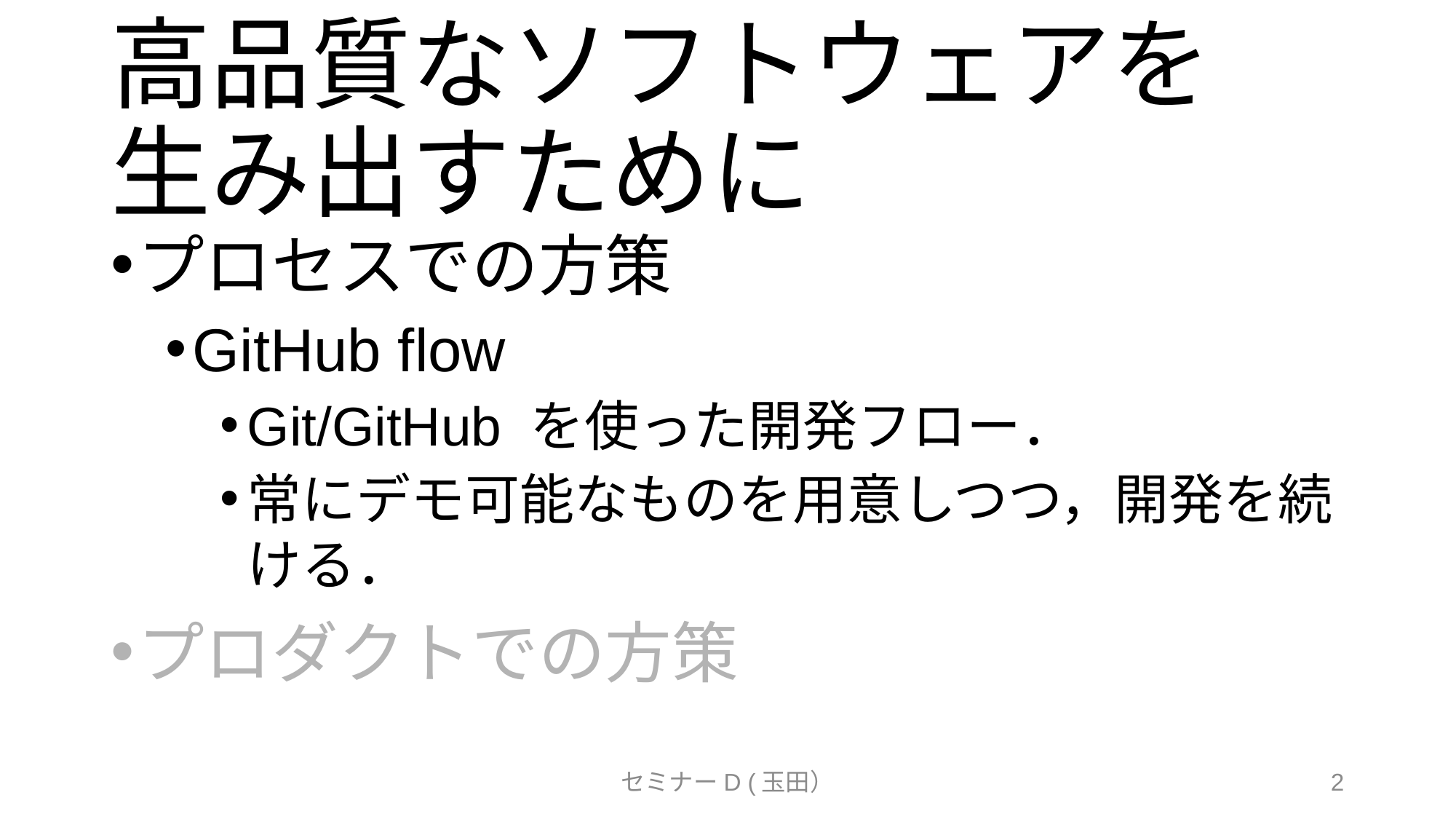

# 高品質なソフトウェアを 生み出すために
プロセスでの方策
GitHub flow
Git/GitHub を使った開発フロー．
常にデモ可能なものを用意しつつ，開発を続ける．
プロダクトでの方策

セミナーD (玉田）
2